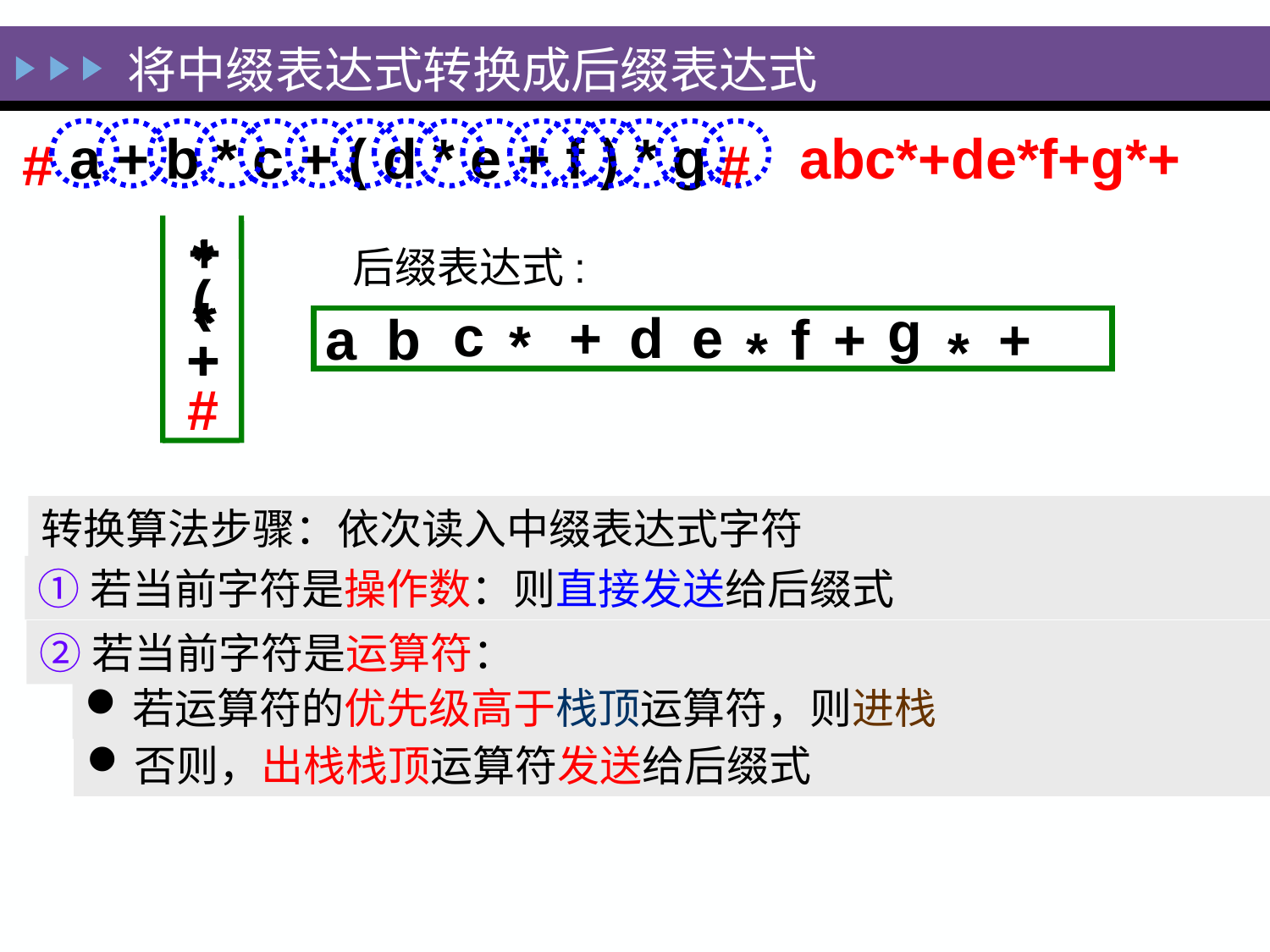

将中缀表达式转换成后缀表达式
a + b * c + ( d * e + f ) * g
abc*+de*f+g*+

#
#
+

*
后缀表达式:
(
*
*
g
c
+
d
e
a
b
f
+
+
*

*
*
+
+
#
转换算法步骤：依次读入中缀表达式字符
①若当前字符是操作数：则直接发送给后缀式

②若当前字符是运算符：
若运算符的优先级高于栈顶运算符，则进栈
否则，出栈栈顶运算符发送给后缀式